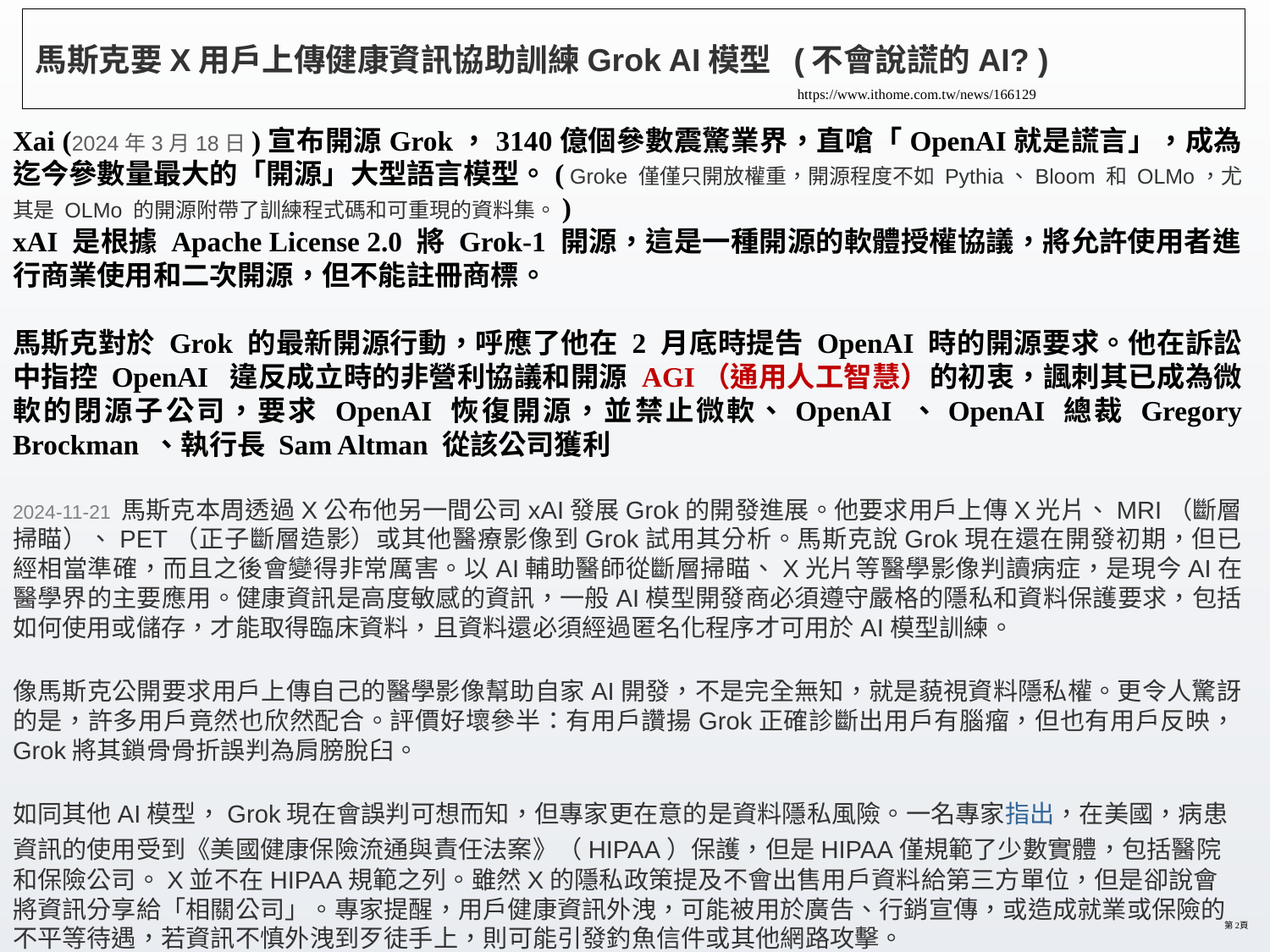

# 馬斯克要X用戶上傳健康資訊協助訓練Grok AI模型  (不會說謊的AI? )
https://www.ithome.com.tw/news/166129
Xai (2024年3月18日)宣布開源Grok，3140億個參數震驚業界，直嗆「OpenAI就是謊言」，成為迄今參數量最大的「開源」大型語言模型。( Groke 僅僅只開放權重，開源程度不如 Pythia、Bloom 和 OLMo，尤其是 OLMo 的開源附帶了訓練程式碼和可重現的資料集。)
xAI 是根據 Apache License 2.0 將 Grok-1 開源，這是一種開源的軟體授權協議，將允許使用者進行商業使用和二次開源，但不能註冊商標。

馬斯克對於 Grok 的最新開源行動，呼應了他在 2 月底時提告 OpenAI 時的開源要求。他在訴訟中指控 OpenAI  違反成立時的非營利協議和開源 AGI（通用人工智慧）的初衷，諷刺其已成為微軟的閉源子公司，要求 OpenAI 恢復開源，並禁止微軟、OpenAI 、OpenAI 總裁 Gregory Brockman 、執行長 Sam Altman 從該公司獲利

2024-11-21 馬斯克本周透過X公布他另一間公司xAI發展Grok的開發進展。他要求用戶上傳X光片、MRI（斷層掃瞄）、PET（正子斷層造影）或其他醫療影像到Grok試用其分析。馬斯克說Grok現在還在開發初期，但已經相當準確，而且之後會變得非常厲害。以AI輔助醫師從斷層掃瞄、X光片等醫學影像判讀病症，是現今AI在醫學界的主要應用。健康資訊是高度敏感的資訊，一般AI模型開發商必須遵守嚴格的隱私和資料保護要求，包括如何使用或儲存，才能取得臨床資料，且資料還必須經過匿名化程序才可用於AI模型訓練。

像馬斯克公開要求用戶上傳自己的醫學影像幫助自家AI開發，不是完全無知，就是藐視資料隱私權。更令人驚訝的是，許多用戶竟然也欣然配合。評價好壞參半：有用戶讚揚Grok正確診斷出用戶有腦瘤，但也有用戶反映，Grok將其鎖骨骨折誤判為肩膀脫臼。

如同其他AI模型，Grok現在會誤判可想而知，但專家更在意的是資料隱私風險。一名專家指出，在美國，病患資訊的使用受到《美國健康保險流通與責任法案》（HIPAA）保護，但是HIPAA僅規範了少數實體，包括醫院和保險公司。X並不在HIPAA規範之列。雖然X的隱私政策提及不會出售用戶資料給第三方單位，但是卻說會將資訊分享給「相關公司」。專家提醒，用戶健康資訊外洩，可能被用於廣告、行銷宣傳，或造成就業或保險的不平等待遇，若資訊不慎外洩到歹徒手上，則可能引發釣魚信件或其他網路攻擊。

Ps. Grok是XAI基於大型語言模型開發的生成式人工智慧聊天機器人，類似於ChatGPT。[1][2]它能夠實時回答用戶的問題，並利用X社交媒體平台的數據進行回應。